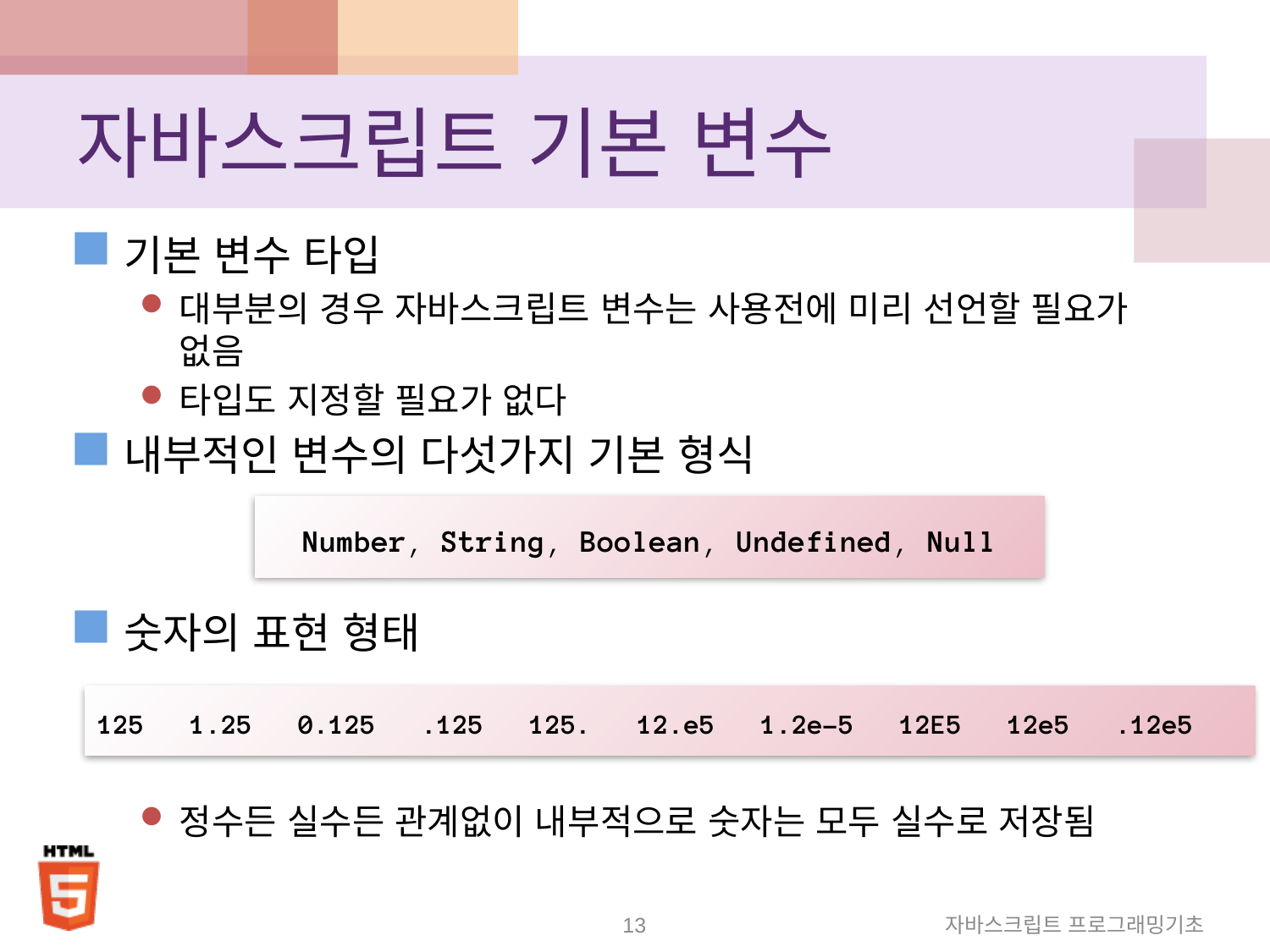

# 자바스크립트 기본 변수
기본 변수 타입
대부분의 경우 자바스크립트 변수는 사용전에 미리 선언할 필요가 없음
타입도 지정할 필요가 없다
내부적인 변수의 다섯가지 기본 형식

숫자의 표현 형태

정수든 실수든 관계없이 내부적으로 숫자는 모두 실수로 저장됨
Number, String, Boolean, Undefined, Null
125   1.25   0.125   .125   125.   12.e5   1.2e-5   12E5   12e5   .12e5
13
자바스크립트 프로그래밍기초